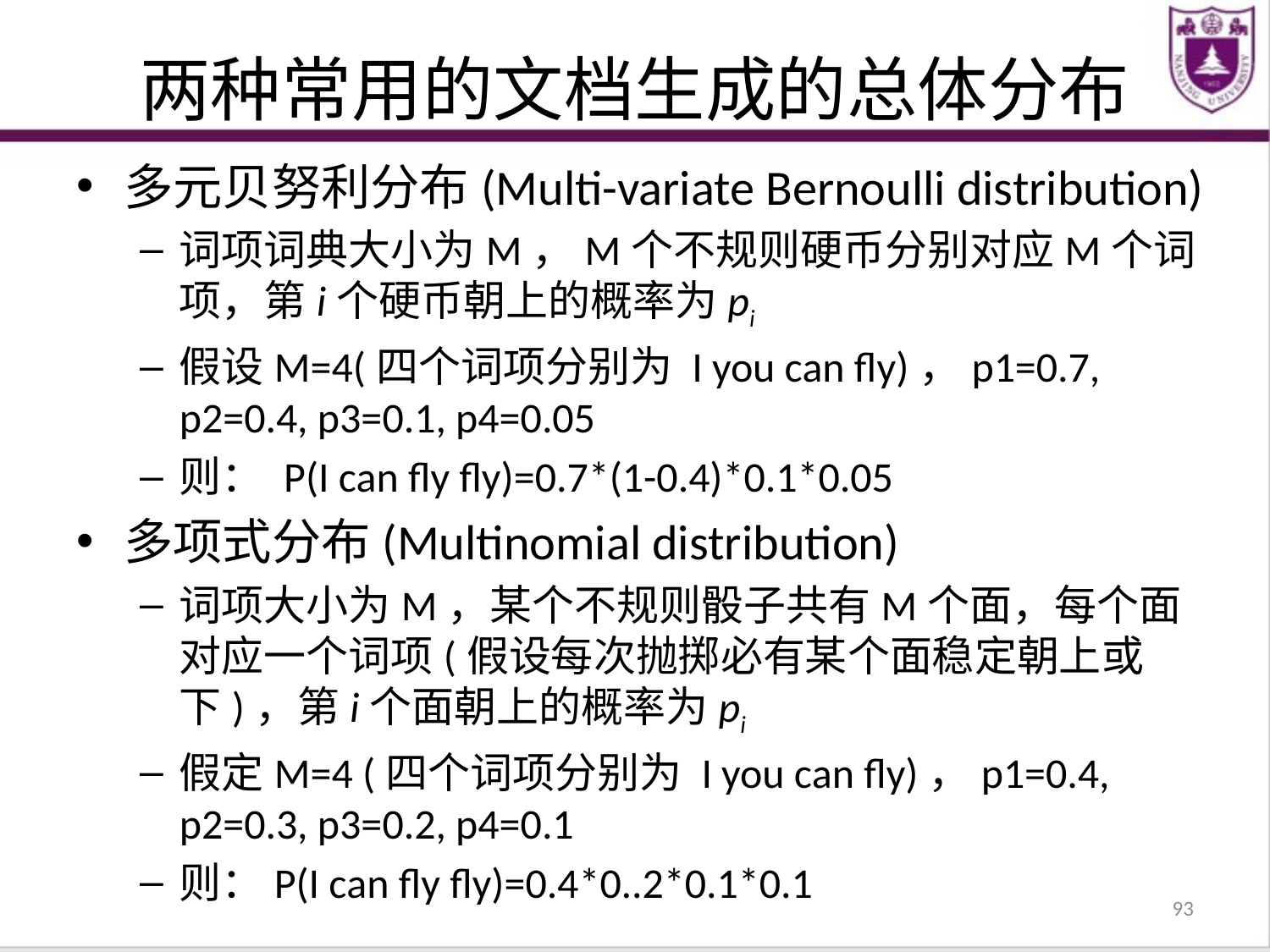

# 两种常用的文档生成的总体分布
多元贝努利分布(Multi-variate Bernoulli distribution)
词项词典大小为M，M个不规则硬币分别对应M个词项，第i个硬币朝上的概率为pi
假设M=4(四个词项分别为 I you can fly)，p1=0.7, p2=0.4, p3=0.1, p4=0.05
则： P(I can fly fly)=0.7*(1-0.4)*0.1*0.05
多项式分布(Multinomial distribution)
词项大小为M，某个不规则骰子共有M个面，每个面对应一个词项(假设每次抛掷必有某个面稳定朝上或下)，第i个面朝上的概率为pi
假定M=4 (四个词项分别为 I you can fly)，p1=0.4, p2=0.3, p3=0.2, p4=0.1
则：P(I can fly fly)=0.4*0..2*0.1*0.1

93